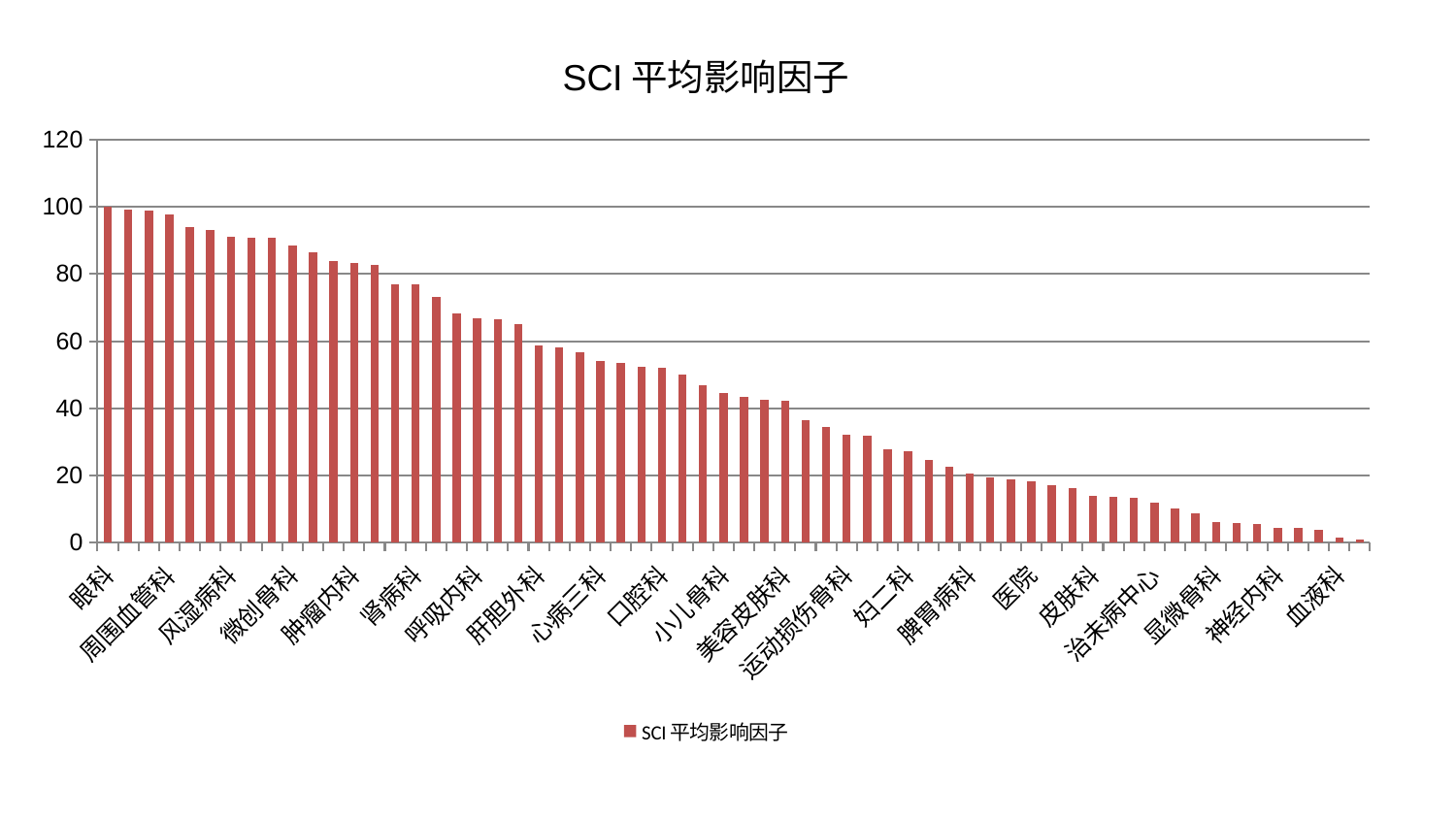

### Chart: SCI平均影响因子

| Category | SCI平均影响因子 |
|---|---|
| 眼科 | 100.0 |
| 脑病二科 | 99.21603896623998 |
| 脊柱骨科 | 98.85276364723711 |
| 周围血管科 | 97.78716601315311 |
| 肝病科 | 94.04871801371235 |
| 心病二科 | 93.00340627975862 |
| 风湿病科 | 91.16735543297452 |
| 男科 | 90.81671380264747 |
| 耳鼻喉科 | 90.75717720430315 |
| 微创骨科 | 88.48108061937653 |
| 中医外治中心 | 86.42728958470167 |
| 产科 | 83.93184623822931 |
| 肿瘤内科 | 83.2186867808275 |
| 胸外科 | 82.62047799300197 |
| 脑病三科 | 77.02677877035013 |
| 肾病科 | 76.93061415314371 |
| 西区重症医学科 | 73.2197434165668 |
| 儿科 | 68.21256806658062 |
| 呼吸内科 | 66.83620221152525 |
| 心病一科 | 66.6551008742675 |
| 重症医学科 | 65.08132454574574 |
| 肝胆外科 | 58.6364705563291 |
| 身心医学科 | 58.221071550801454 |
| 东区肾病科 | 56.558035473515126 |
| 心病三科 | 54.03331048476345 |
| 普通外科 | 53.5868767074417 |
| 妇科 | 52.256040547017705 |
| 口腔科 | 52.127113492579284 |
| 骨科 | 50.17597015876237 |
| 针灸科 | 46.86832999597961 |
| 小儿骨科 | 44.4378309773553 |
| 脾胃科消化科合并 | 43.353788532958134 |
| 消化内科 | 42.43710854598816 |
| 美容皮肤科 | 42.24091035304511 |
| 心血管内科 | 36.34337706881836 |
| 内分泌科 | 34.30980848689713 |
| 运动损伤骨科 | 32.11047977094595 |
| 小儿推拿科 | 31.738656344254192 |
| 推拿科 | 27.941449277247408 |
| 妇二科 | 27.139503691942892 |
| 神经外科 | 24.764557254863877 |
| 康复科 | 22.635700325232488 |
| 脾胃病科 | 20.558333364007392 |
| 中医经典科 | 19.472133423126788 |
| 老年医学科 | 18.85331838858965 |
| 医院 | 18.204542719813265 |
| 创伤骨科 | 17.005091418652903 |
| 肛肠科 | 16.198024558477837 |
| 皮肤科 | 13.859518490360221 |
| 脑病一科 | 13.595598763588706 |
| 心病四科 | 13.28692583488137 |
| 治未病中心 | 12.01008011593656 |
| 东区重症医学科 | 10.227854299318802 |
| 综合内科 | 8.672864845992242 |
| 显微骨科 | 6.048007346675997 |
| 妇科妇二科合并 | 5.982471190563213 |
| 乳腺甲状腺外科 | 5.502252570386757 |
| 神经内科 | 4.488065440967145 |
| 泌尿外科 | 4.332891053874845 |
| 关节骨科 | 3.938716781707209 |
| 血液科 | 1.4583481197383112 |
| 肾脏内科 | 0.9604796412101202 |
141